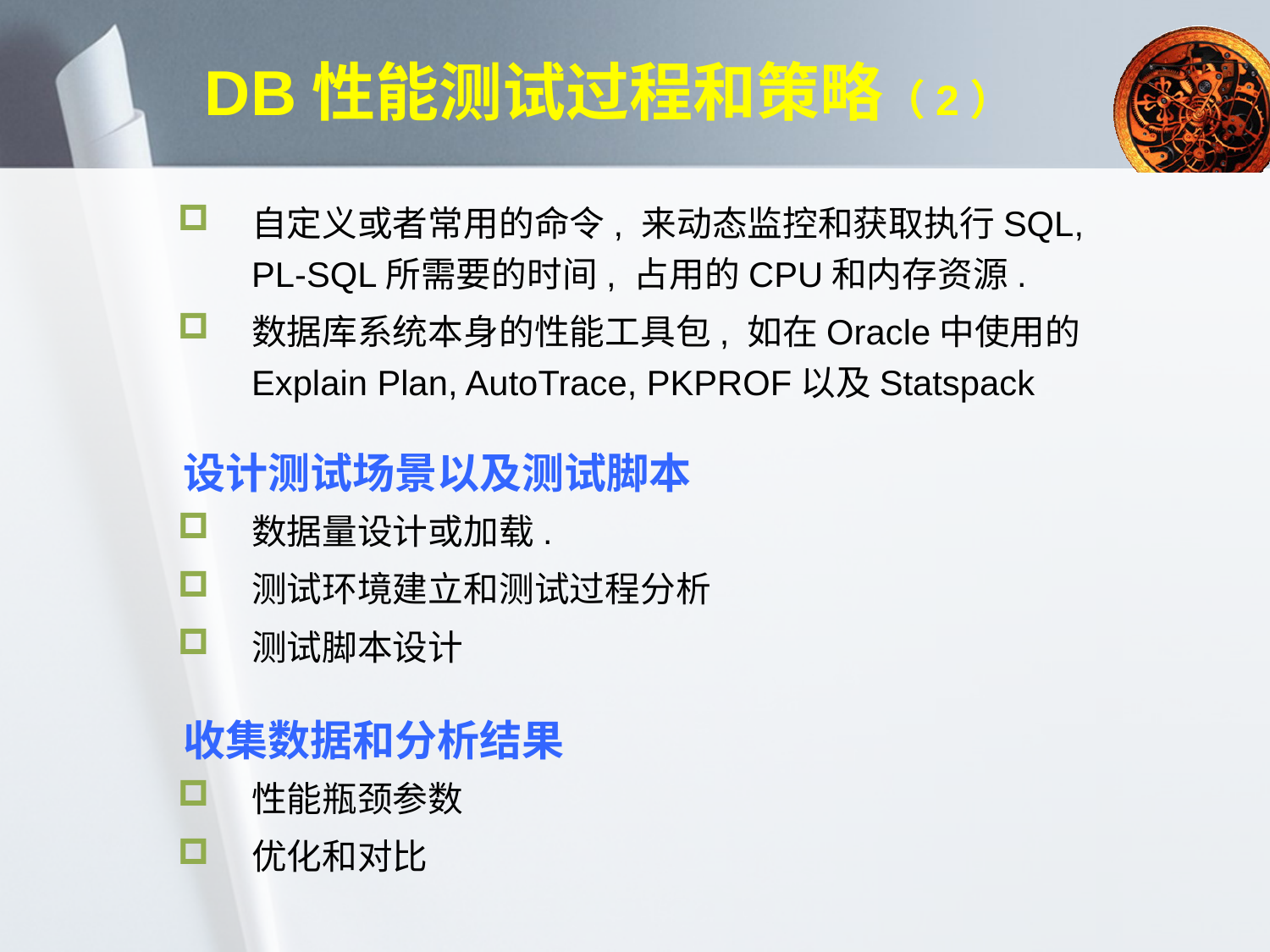

# DB性能测试过程和策略（2）
自定义或者常用的命令, 来动态监控和获取执行SQL, PL-SQL所需要的时间, 占用的CPU和内存资源.
数据库系统本身的性能工具包, 如在Oracle中使用的Explain Plan, AutoTrace, PKPROF以及Statspack

设计测试场景以及测试脚本
数据量设计或加载.
测试环境建立和测试过程分析
测试脚本设计

收集数据和分析结果
性能瓶颈参数
优化和对比